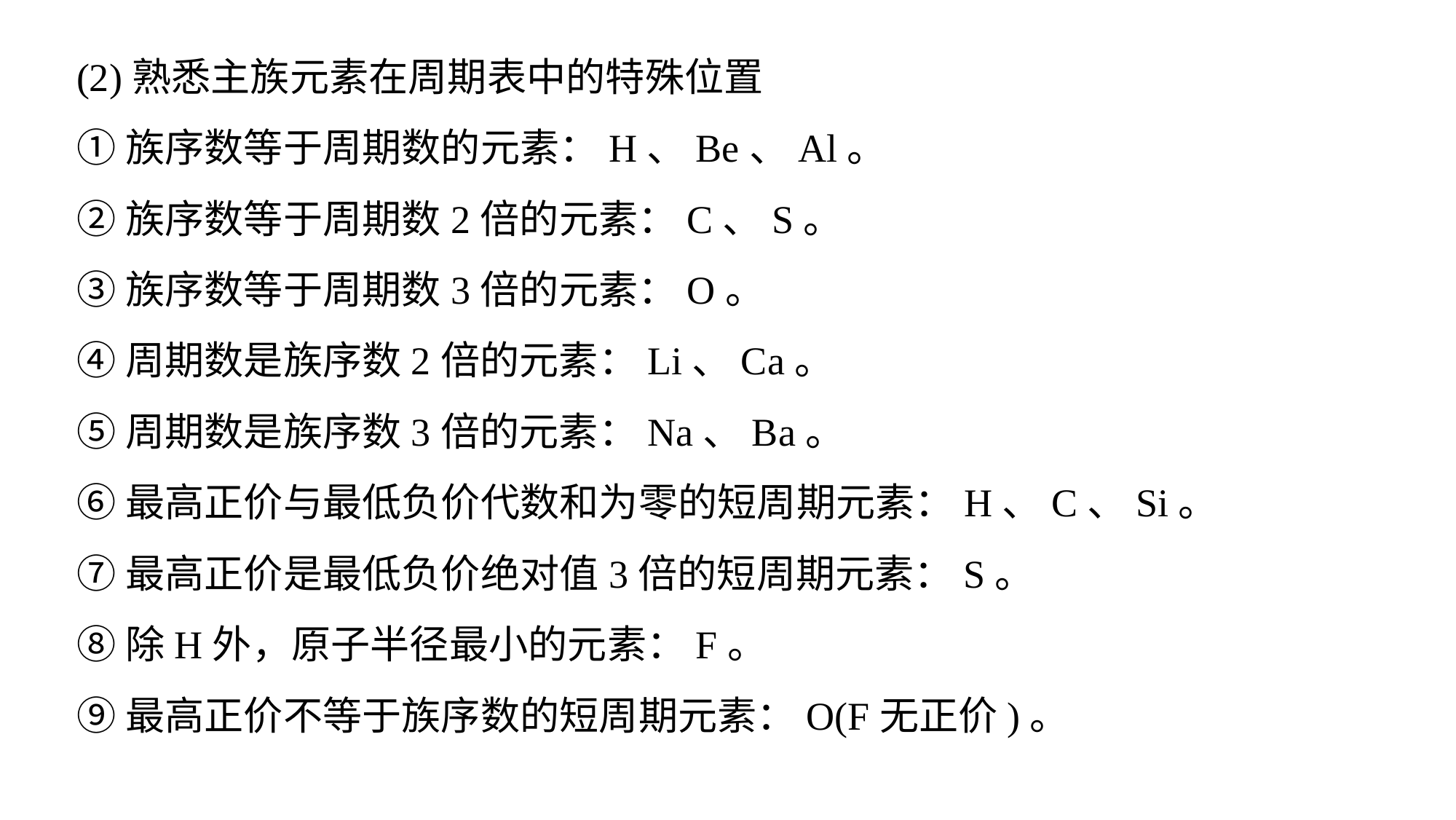

(2)熟悉主族元素在周期表中的特殊位置
①族序数等于周期数的元素：H、Be、Al。
②族序数等于周期数2倍的元素：C、S。
③族序数等于周期数3倍的元素：O。
④周期数是族序数2倍的元素：Li、Ca。
⑤周期数是族序数3倍的元素：Na、Ba。
⑥最高正价与最低负价代数和为零的短周期元素：H、C、Si。
⑦最高正价是最低负价绝对值3倍的短周期元素：S。
⑧除H外，原子半径最小的元素：F。
⑨最高正价不等于族序数的短周期元素：O(F无正价)。